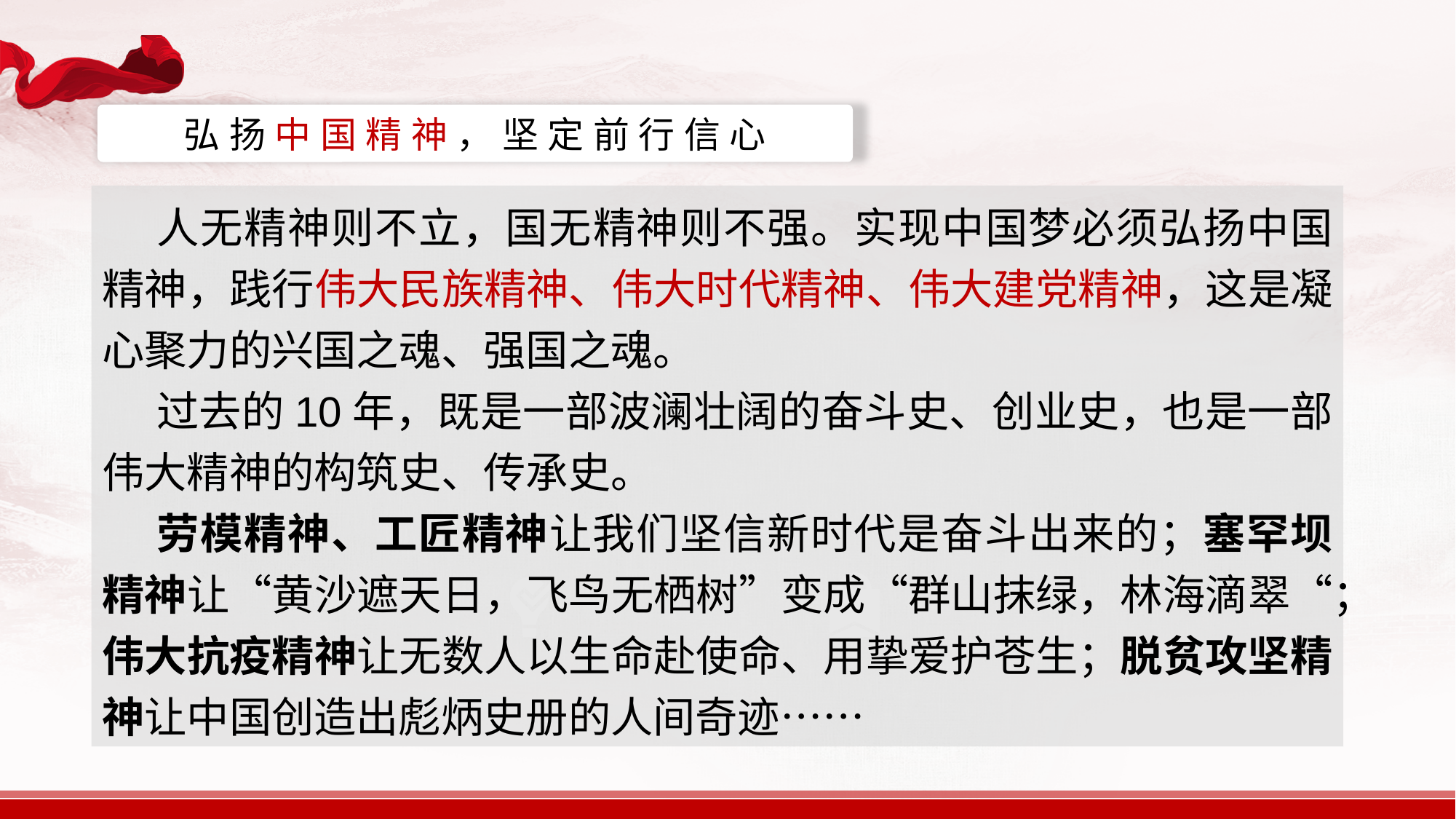

弘扬中国精神，坚定前行信心
人无精神则不立，国无精神则不强。实现中国梦必须弘扬中国精神，践行伟大民族精神、伟大时代精神、伟大建党精神，这是凝心聚力的兴国之魂、强国之魂。
过去的10年，既是一部波澜壮阔的奋斗史、创业史，也是一部伟大精神的构筑史、传承史。
劳模精神、工匠精神让我们坚信新时代是奋斗出来的；塞罕坝精神让“黄沙遮天日，飞鸟无栖树”变成“群山抹绿，林海滴翠“；伟大抗疫精神让无数人以生命赴使命、用挚爱护苍生；脱贫攻坚精神让中国创造出彪炳史册的人间奇迹……